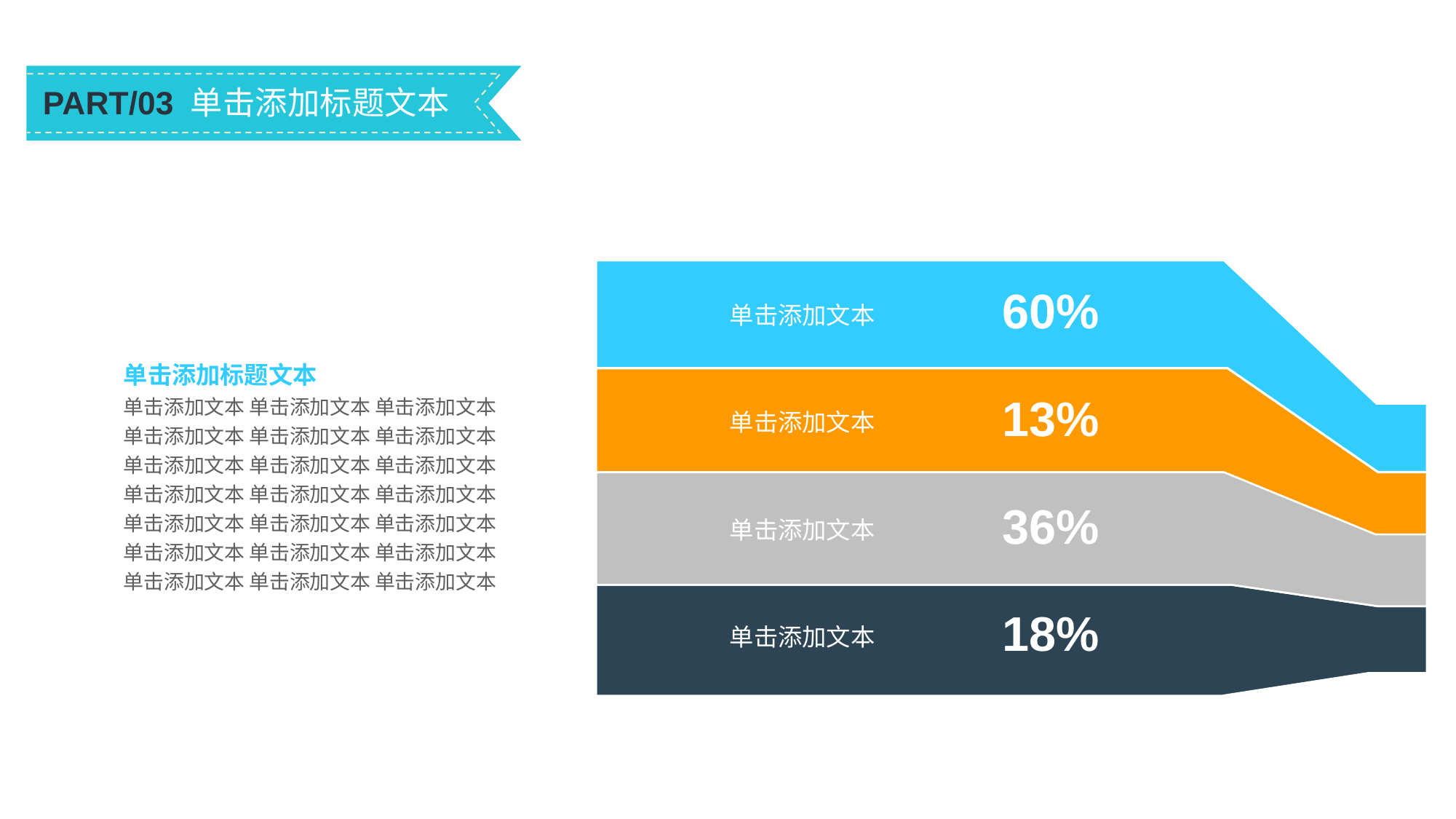

PART/03 单击添加标题文本

60%
单击添加文本
单击添加标题文本
单击添加文本 单击添加文本 单击添加文本
单击添加文本 单击添加文本 单击添加文本
单击添加文本 单击添加文本 单击添加文本
单击添加文本 单击添加文本 单击添加文本
单击添加文本 单击添加文本 单击添加文本
单击添加文本 单击添加文本 单击添加文本
单击添加文本 单击添加文本 单击添加文本

13%
单击添加文本

36%
单击添加文本

18%
单击添加文本